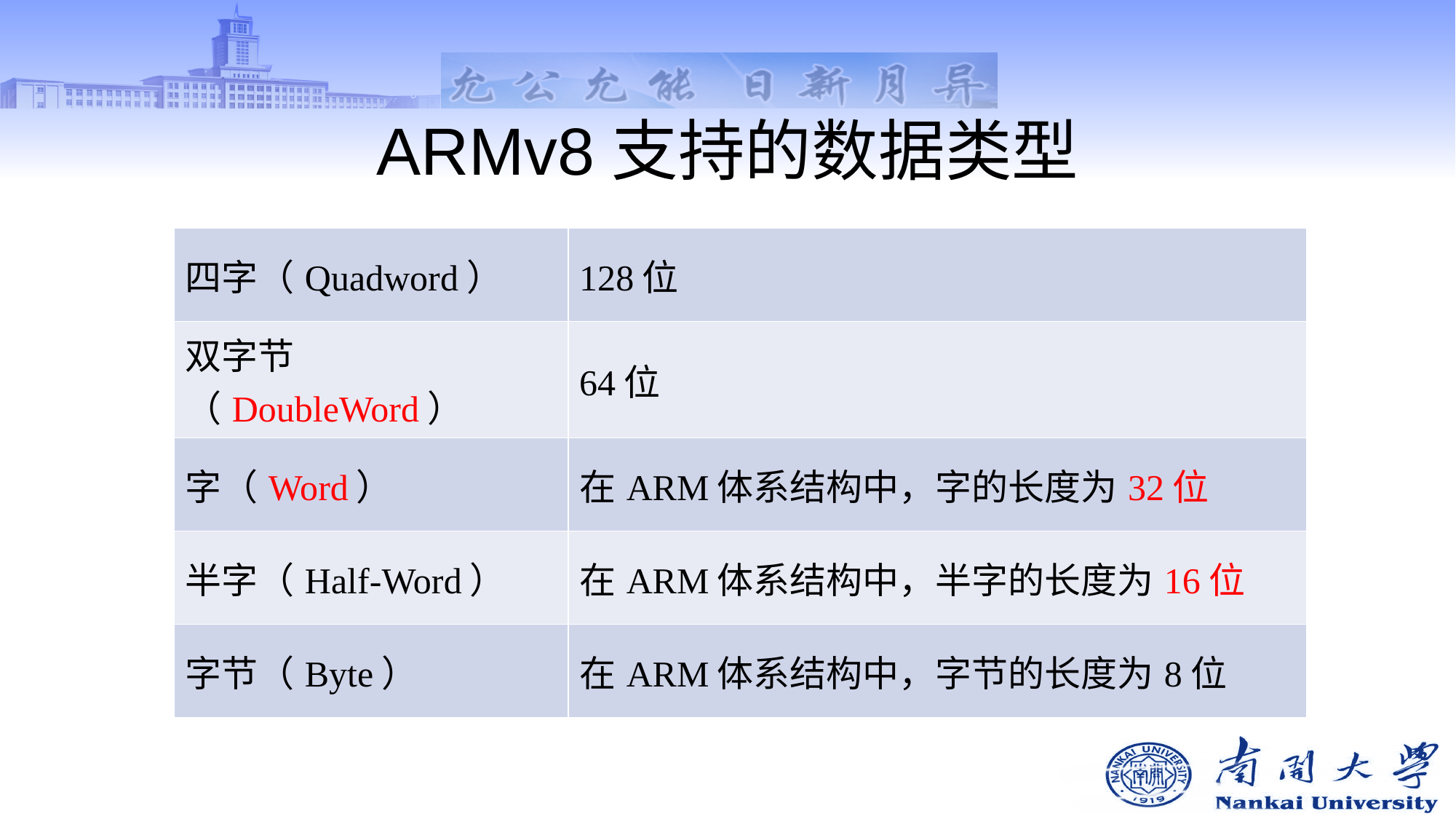

# ARMv8支持的数据类型
| 四字（Quadword） | 128位 |
| --- | --- |
| 双字节（DoubleWord） | 64位 |
| 字（Word） | 在ARM体系结构中，字的长度为32位 |
| 半字（Half-Word） | 在ARM体系结构中，半字的长度为16位 |
| 字节（Byte） | 在ARM体系结构中，字节的长度为8位 |